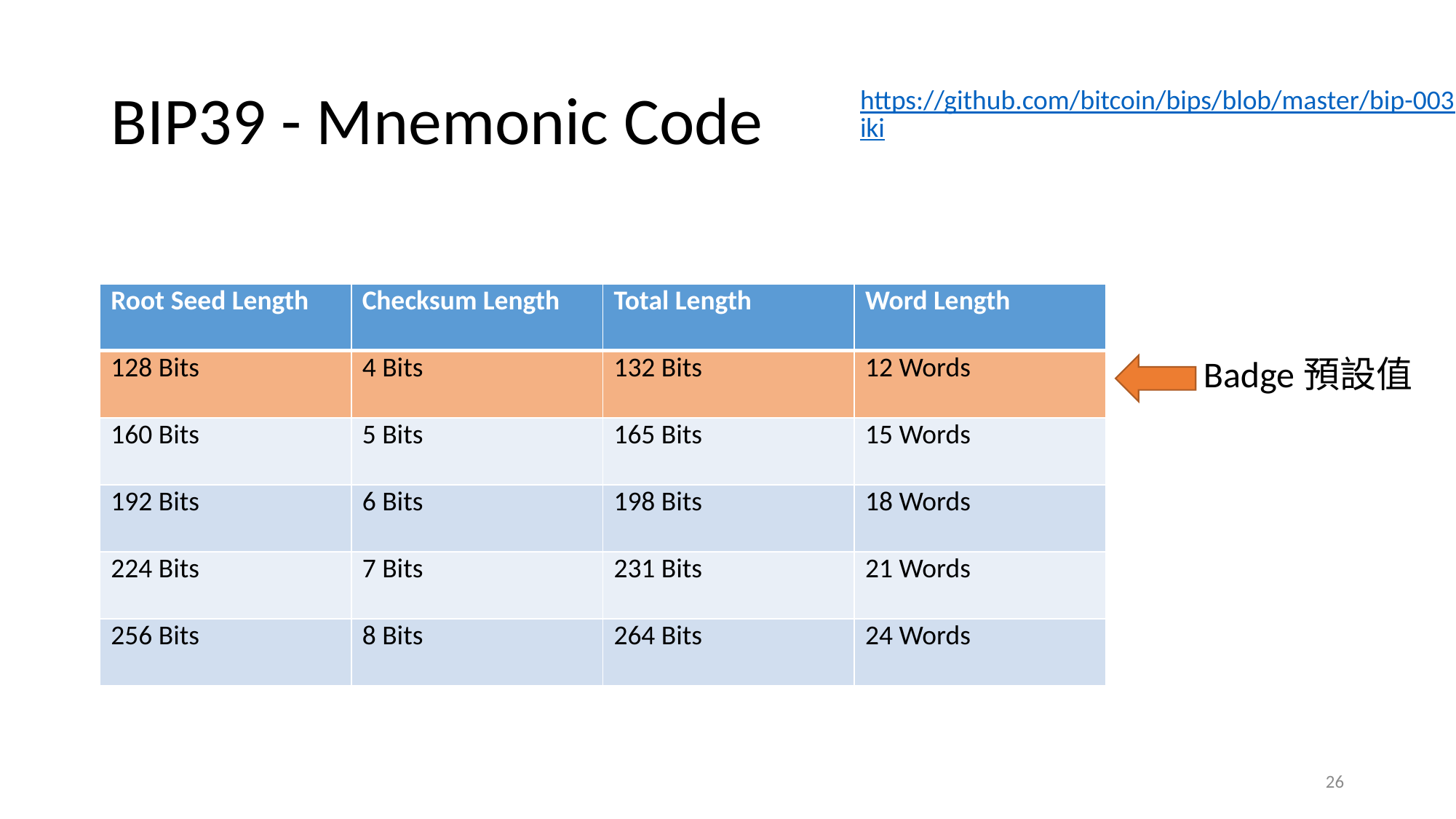

# BIP39 - Mnemonic Code
https://github.com/bitcoin/bips/blob/master/bip-0039.mediawiki
| Root Seed Length | Checksum Length | Total Length | Word Length |
| --- | --- | --- | --- |
| 128 Bits | 4 Bits | 132 Bits | 12 Words |
| 160 Bits | 5 Bits | 165 Bits | 15 Words |
| 192 Bits | 6 Bits | 198 Bits | 18 Words |
| 224 Bits | 7 Bits | 231 Bits | 21 Words |
| 256 Bits | 8 Bits | 264 Bits | 24 Words |
Badge預設值

26